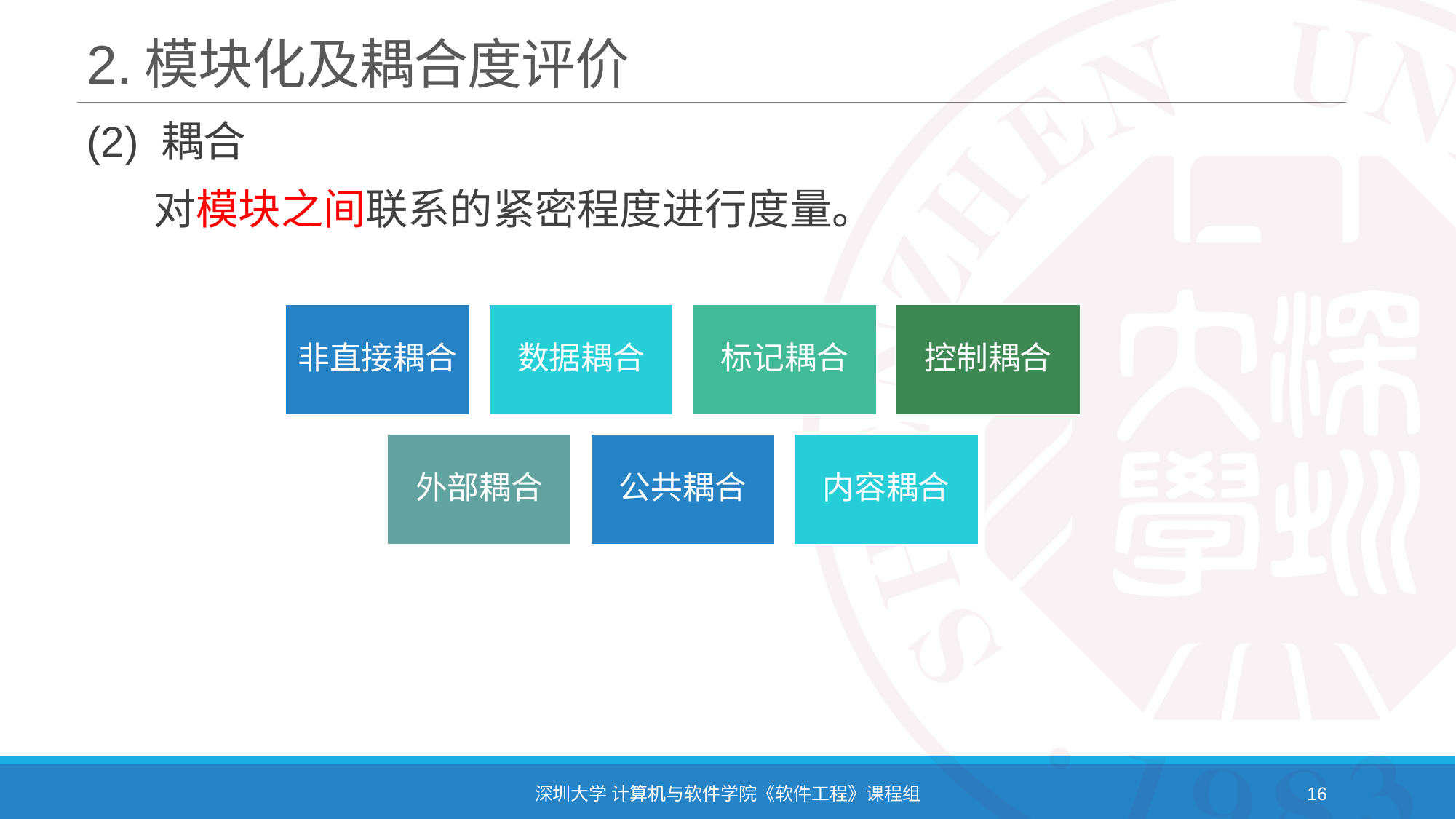

# 2.模块化及耦合度评价
(2) 耦合
      对模块之间联系的紧密程度进行度量。

非直接耦合
数据耦合
标记耦合
控制耦合
外部耦合
公共耦合
内容耦合
深圳大学 计算机与软件学院《软件工程》课程组
16